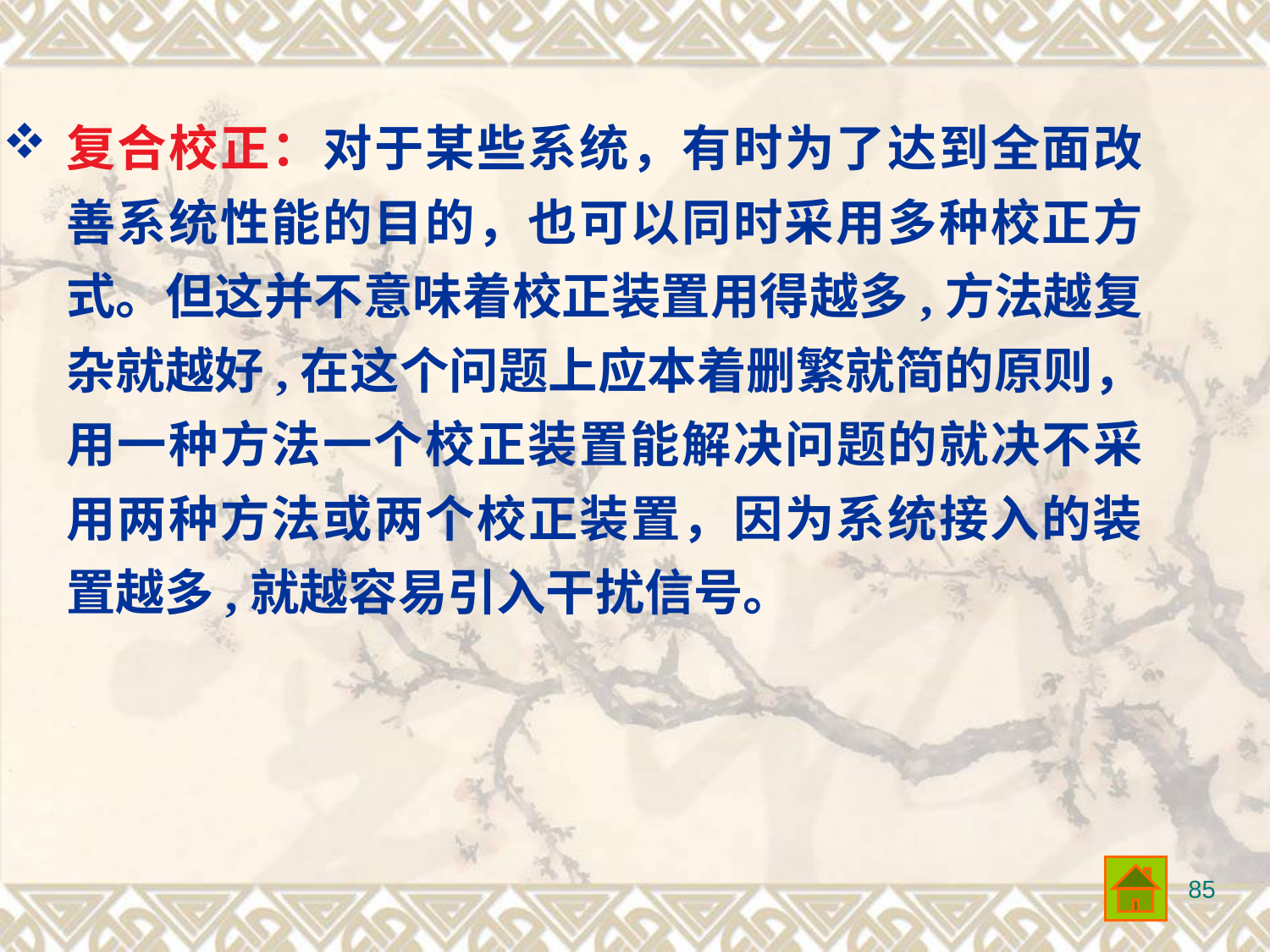

复合校正：对于某些系统，有时为了达到全面改善系统性能的目的，也可以同时采用多种校正方式。但这并不意味着校正装置用得越多,方法越复杂就越好,在这个问题上应本着删繁就简的原则，用一种方法一个校正装置能解决问题的就决不采用两种方法或两个校正装置，因为系统接入的装置越多,就越容易引入干扰信号。

85